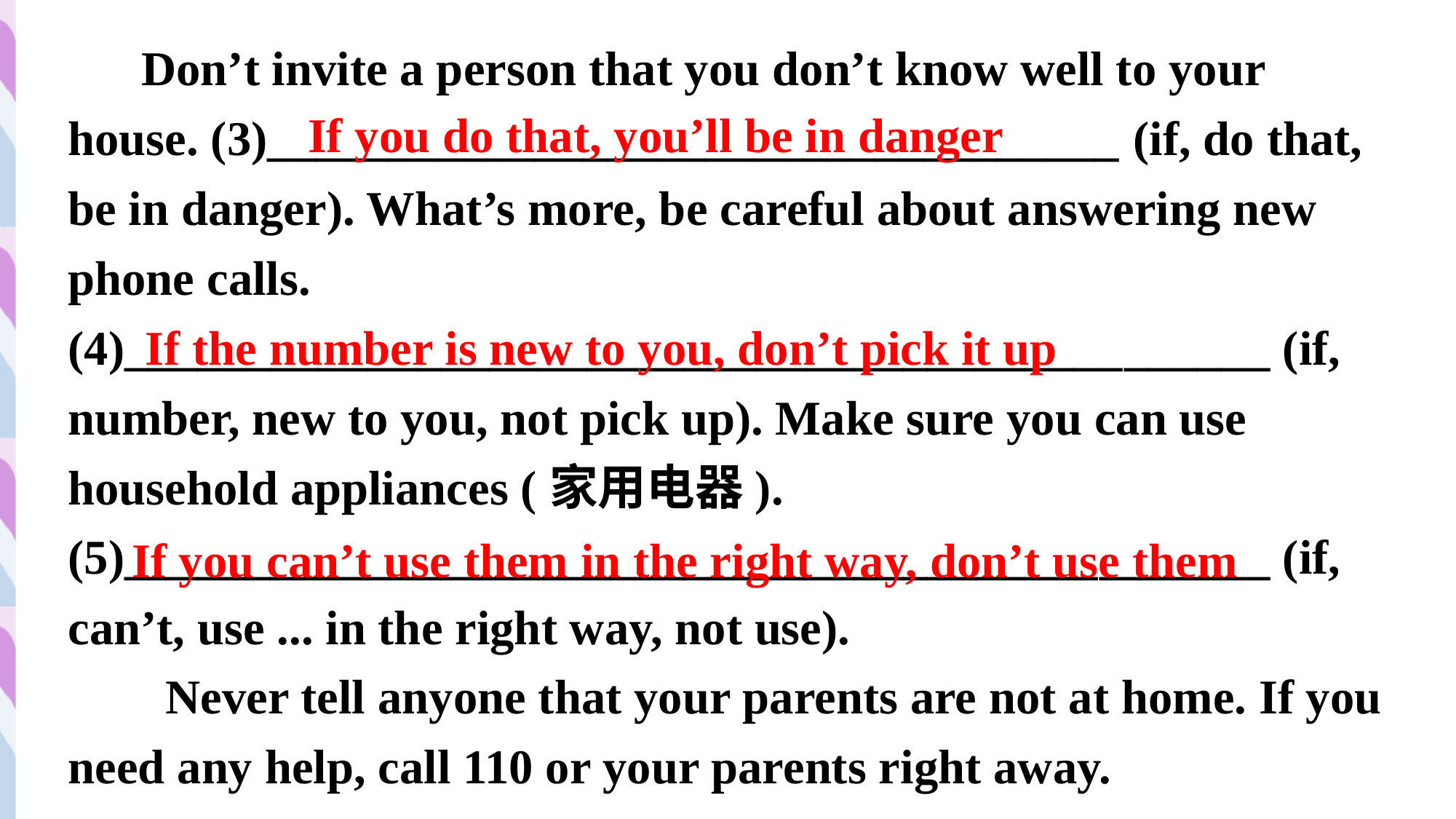

Don’t invite a person that you don’t know well to your house. (3)___________________________________ (if, do that, be in danger). What’s more, be careful about answering new phone calls. (4)_______________________________________________ (if, number, new to you, not pick up). Make sure you can use household appliances (家用电器). (5)_______________________________________________ (if, can’t, use ... in the right way, not use).
        Never tell anyone that your parents are not at home. If you need any help, call 110 or your parents right away.
 If you do that, you’ll be in danger
If the number is new to you, don’t pick it up
 If you can’t use them in the right way, don’t use them